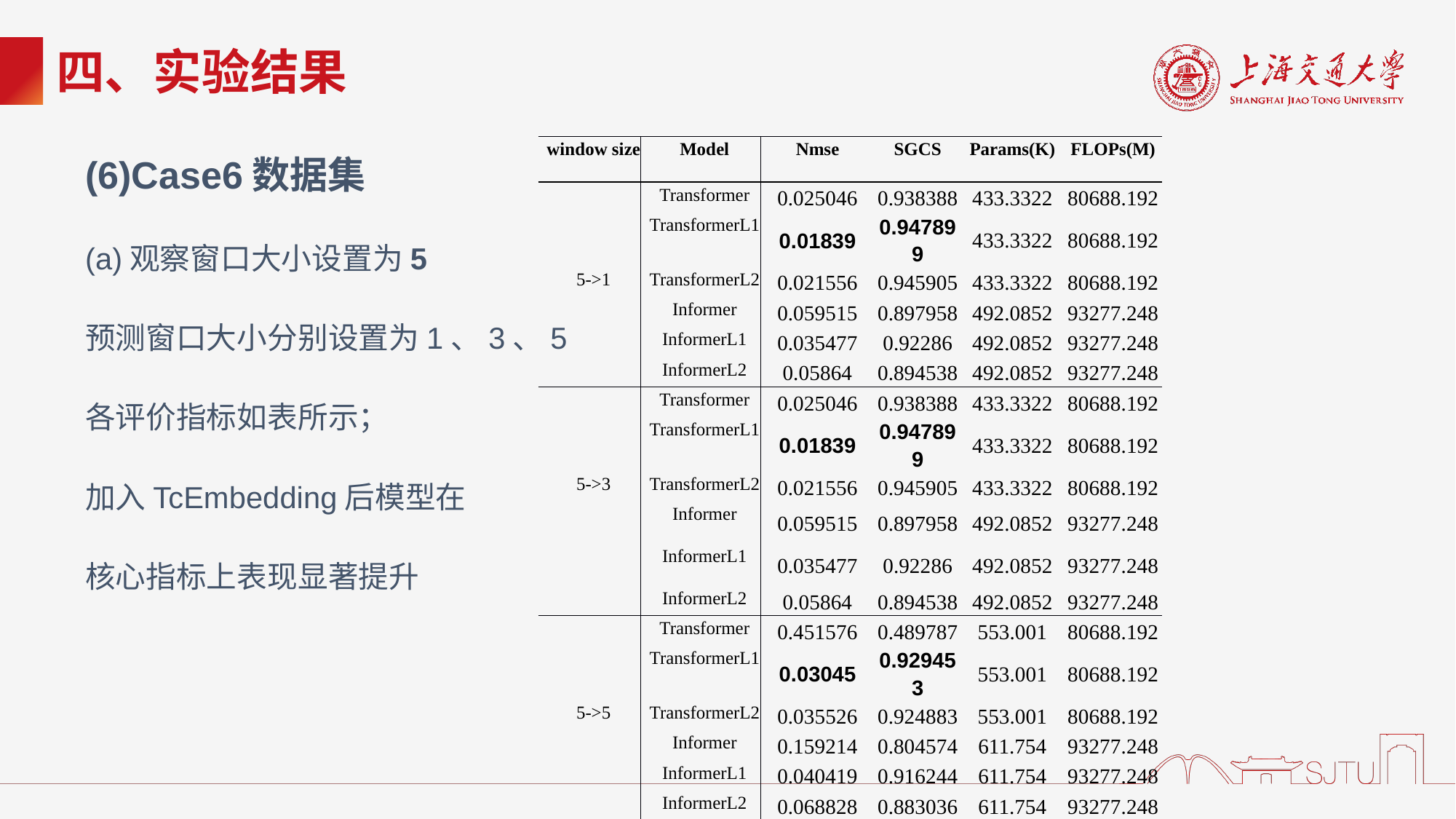

# 四、实验结果
| window size | Model | Nmse | SGCS | Params(K) | FLOPs(M) |
| --- | --- | --- | --- | --- | --- |
|  | Transformer | 0.025046 | 0.938388 | 433.3322 | 80688.192 |
|  | TransformerL1 | 0.01839 | 0.947899 | 433.3322 | 80688.192 |
| 5->1 | TransformerL2 | 0.021556 | 0.945905 | 433.3322 | 80688.192 |
|  | Informer | 0.059515 | 0.897958 | 492.0852 | 93277.248 |
|  | InformerL1 | 0.035477 | 0.92286 | 492.0852 | 93277.248 |
|  | InformerL2 | 0.05864 | 0.894538 | 492.0852 | 93277.248 |
|  | Transformer | 0.025046 | 0.938388 | 433.3322 | 80688.192 |
|  | TransformerL1 | 0.01839 | 0.947899 | 433.3322 | 80688.192 |
| 5->3 | TransformerL2 | 0.021556 | 0.945905 | 433.3322 | 80688.192 |
|  | Informer | 0.059515 | 0.897958 | 492.0852 | 93277.248 |
|  | InformerL1 | 0.035477 | 0.92286 | 492.0852 | 93277.248 |
|  | InformerL2 | 0.05864 | 0.894538 | 492.0852 | 93277.248 |
|  | Transformer | 0.451576 | 0.489787 | 553.001 | 80688.192 |
|  | TransformerL1 | 0.03045 | 0.929453 | 553.001 | 80688.192 |
| 5->5 | TransformerL2 | 0.035526 | 0.924883 | 553.001 | 80688.192 |
|  | Informer | 0.159214 | 0.804574 | 611.754 | 93277.248 |
|  | InformerL1 | 0.040419 | 0.916244 | 611.754 | 93277.248 |
|  | InformerL2 | 0.068828 | 0.883036 | 611.754 | 93277.248 |
(6)Case6数据集
(a)观察窗口大小设置为5
预测窗口大小分别设置为1、3、5
各评价指标如表所示；
加入TcEmbedding后模型在
核心指标上表现显著提升